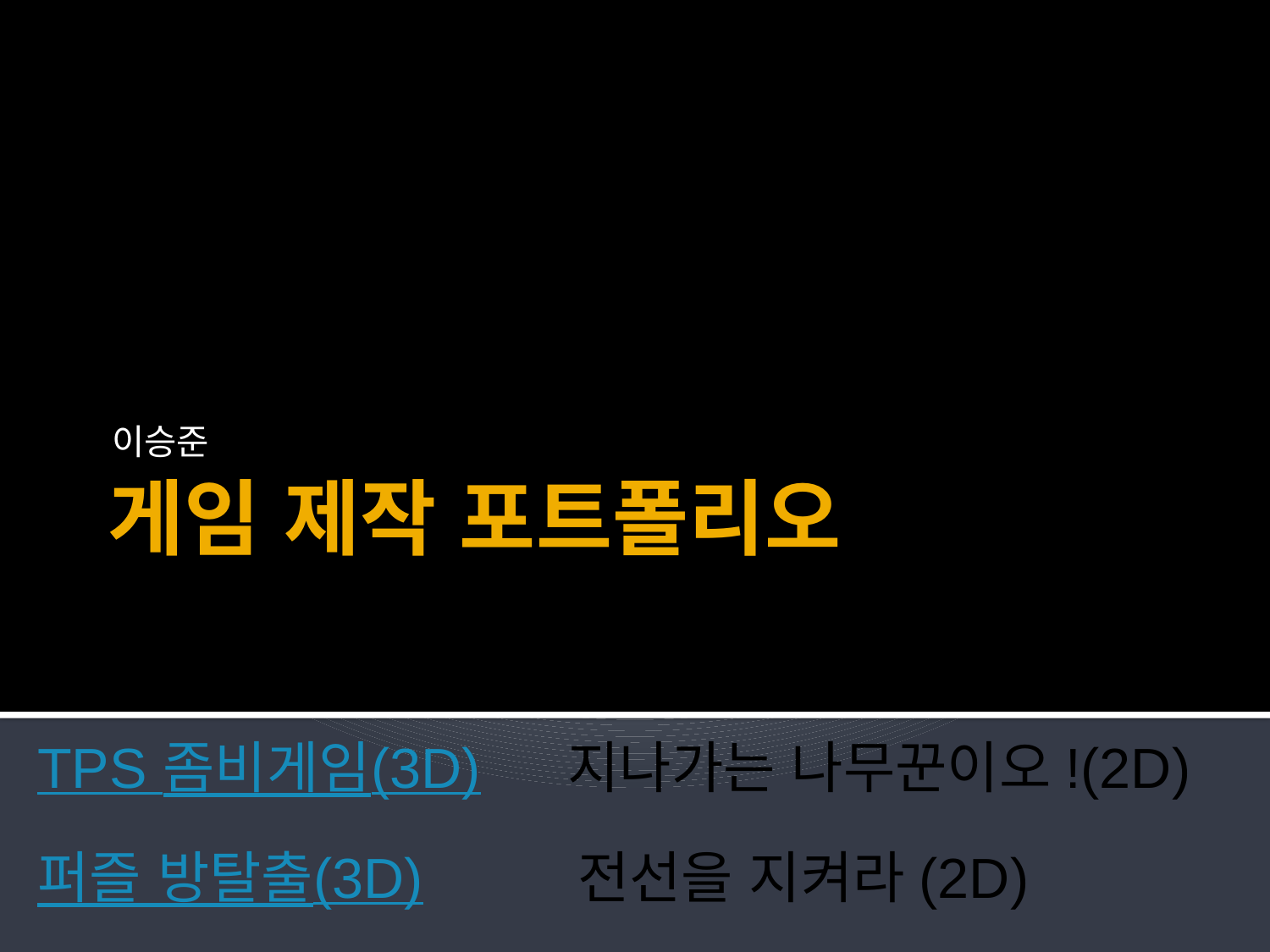

이승준
# 게임 제작 포트폴리오
TPS 좀비게임(3D)
지나가는 나무꾼이오!(2D)
퍼즐 방탈출(3D)
전선을 지켜라(2D)